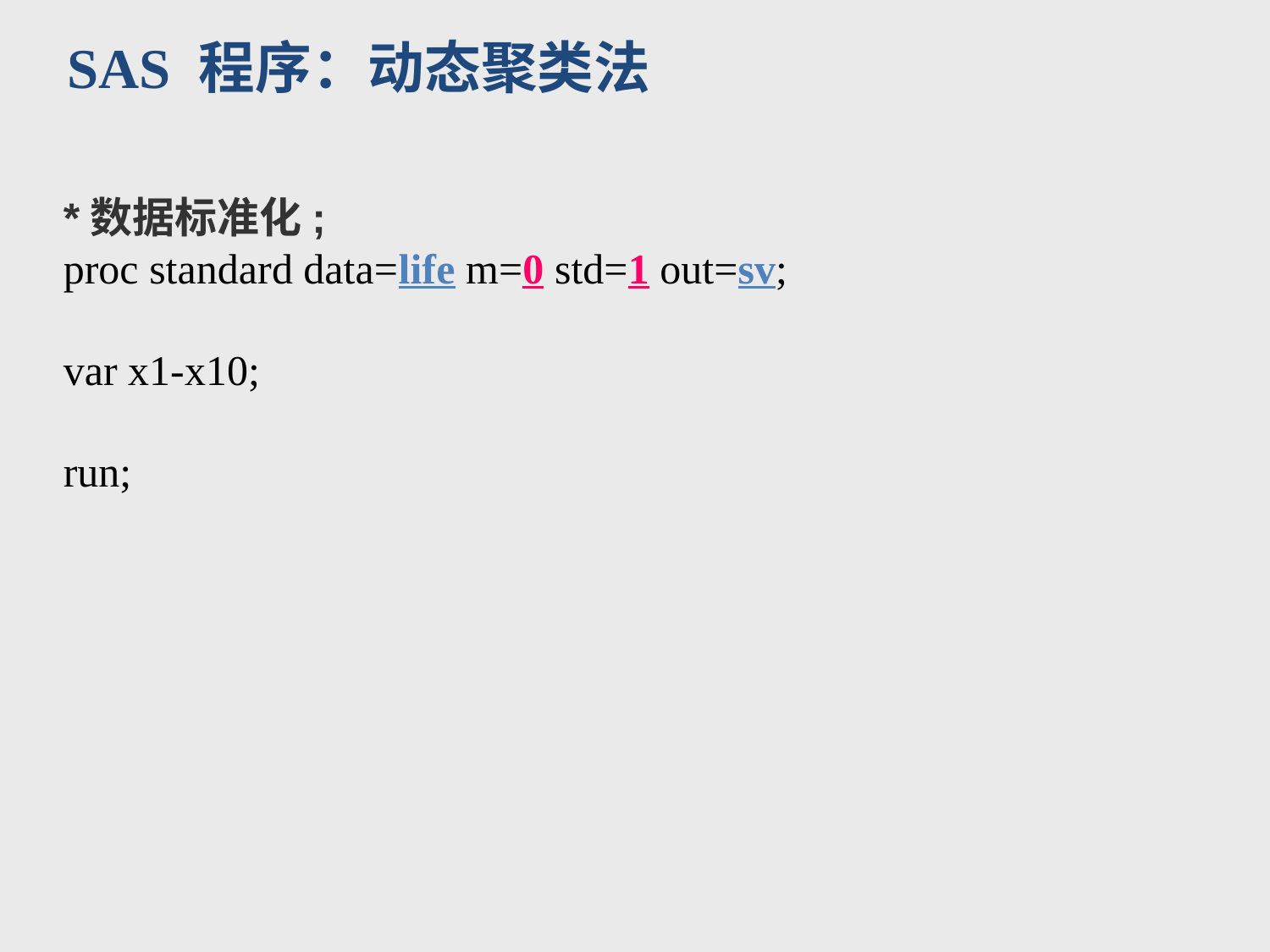

SAS 程序：动态聚类法
*数据标准化;
proc standard data=life m=0 std=1 out=sv;
var x1-x10;
run;